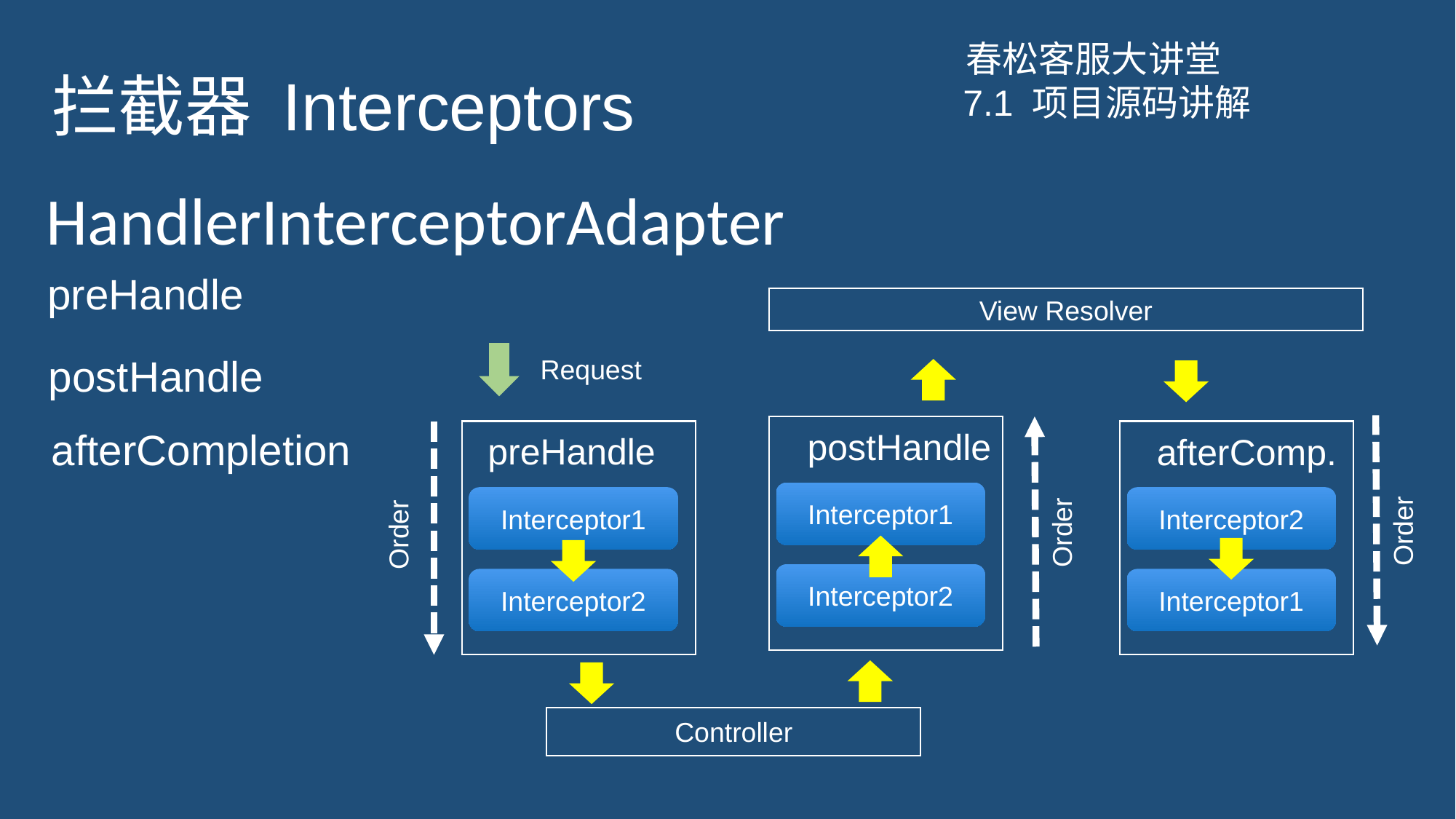

# 拦截器 Interceptors
春松客服大讲堂
7.1 项目源码讲解
HandlerInterceptorAdapter
preHandle
View Resolver

postHandle
Request

afterCompletion
postHandle

preHandle
afterComp.
Interceptor1
Interceptor1
Interceptor2
Order
Order
Order

Interceptor2
Interceptor2
Interceptor1

Controller